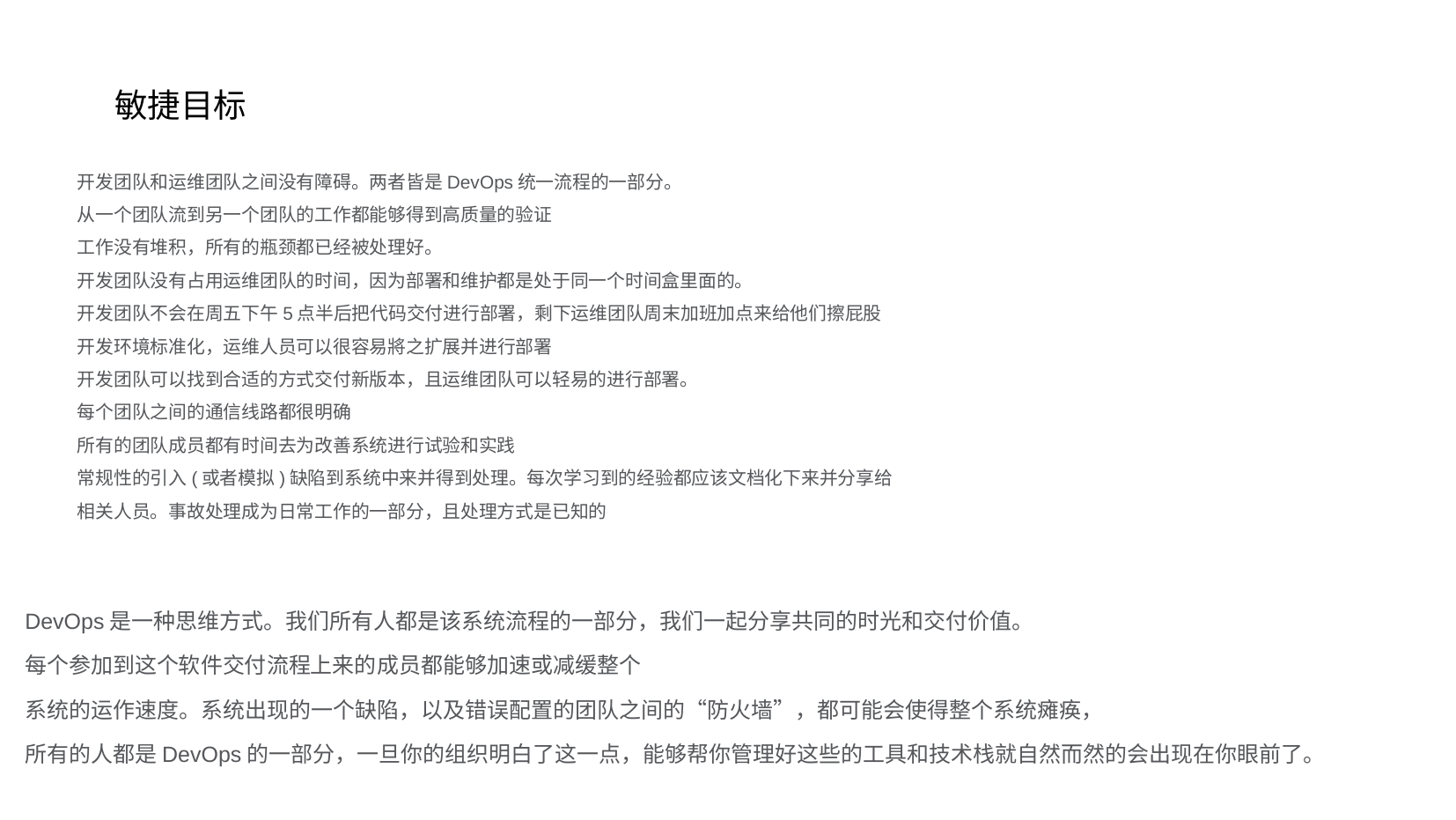

敏捷目标
开发团队和运维团队之间没有障碍。两者皆是DevOps统一流程的一部分。
从一个团队流到另一个团队的工作都能够得到高质量的验证
工作没有堆积，所有的瓶颈都已经被处理好。
开发团队没有占用运维团队的时间，因为部署和维护都是处于同一个时间盒里面的。
开发团队不会在周五下午5点半后把代码交付进行部署，剩下运维团队周末加班加点来给他们擦屁股
开发环境标准化，运维人员可以很容易將之扩展并进行部署
开发团队可以找到合适的方式交付新版本，且运维团队可以轻易的进行部署。
每个团队之间的通信线路都很明确
所有的团队成员都有时间去为改善系统进行试验和实践
常规性的引入(或者模拟)缺陷到系统中来并得到处理。每次学习到的经验都应该文档化下来并分享给
相关人员。事故处理成为日常工作的一部分，且处理方式是已知的

DevOps是一种思维方式。我们所有人都是该系统流程的一部分，我们一起分享共同的时光和交付价值。
每个参加到这个软件交付流程上来的成员都能够加速或减缓整个
系统的运作速度。系统出现的一个缺陷，以及错误配置的团队之间的“防火墙”，都可能会使得整个系统瘫痪，
所有的人都是DevOps的一部分，一旦你的组织明白了这一点，能够帮你管理好这些的工具和技术栈就自然而然的会出现在你眼前了。